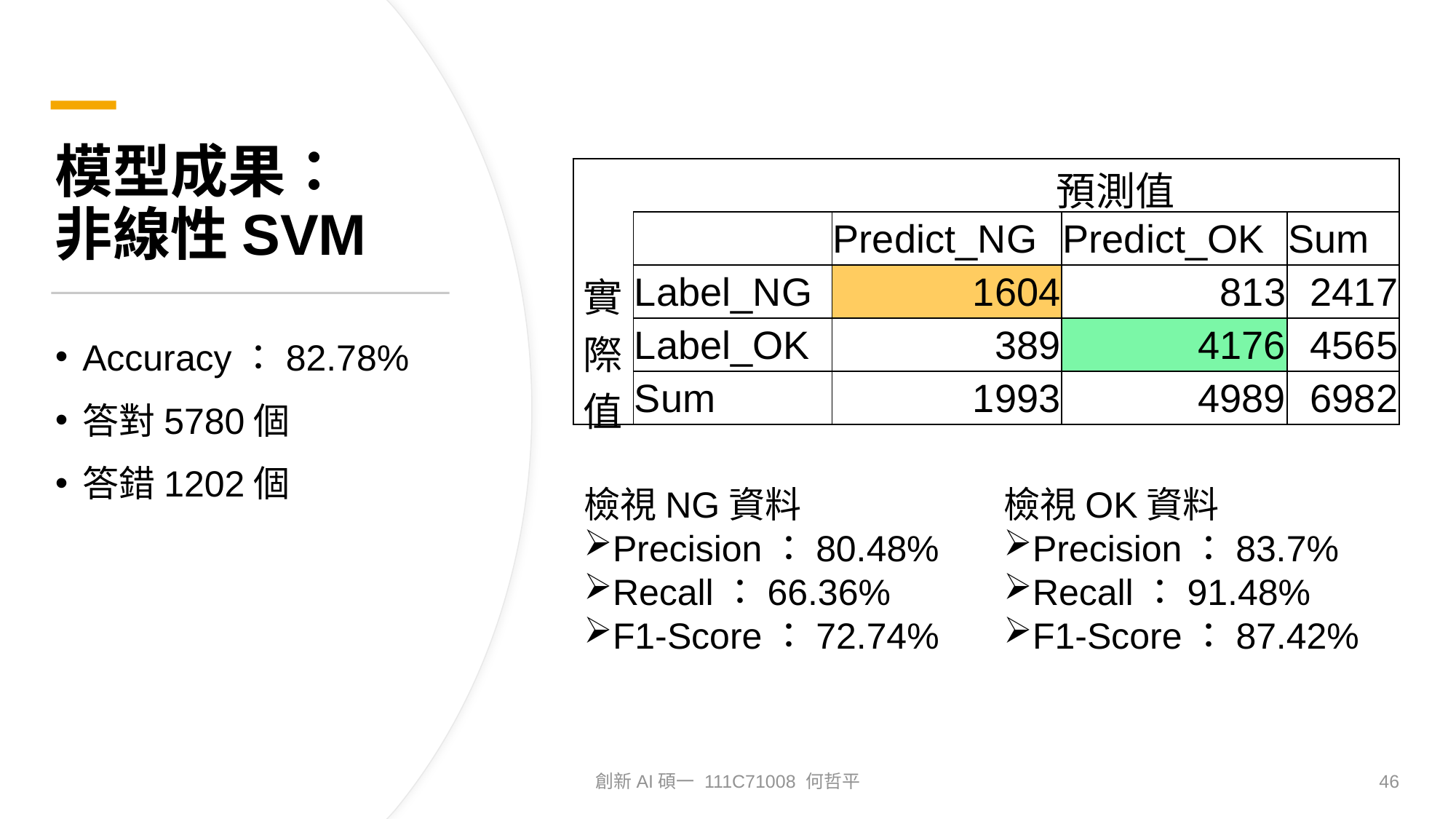

# 模型成果： 非線性SVM
|  |  | 預測值 |  |  |
| --- | --- | --- | --- | --- |
|  |  | Predict\_NG | Predict\_OK | Sum |
| 實 際 值 | Label\_NG | 1604 | 813 | 2417 |
|  | Label\_OK | 389 | 4176 | 4565 |
|  | Sum | 1993 | 4989 | 6982 |

Accuracy：82.78%
答對5780個
答錯1202個
檢視NG資料
Precision：80.48%
Recall：66.36%
F1-Score：72.74%
檢視OK資料
Precision：83.7%
Recall：91.48%
F1-Score：87.42%

創新AI碩一 111C71008 何哲平
46